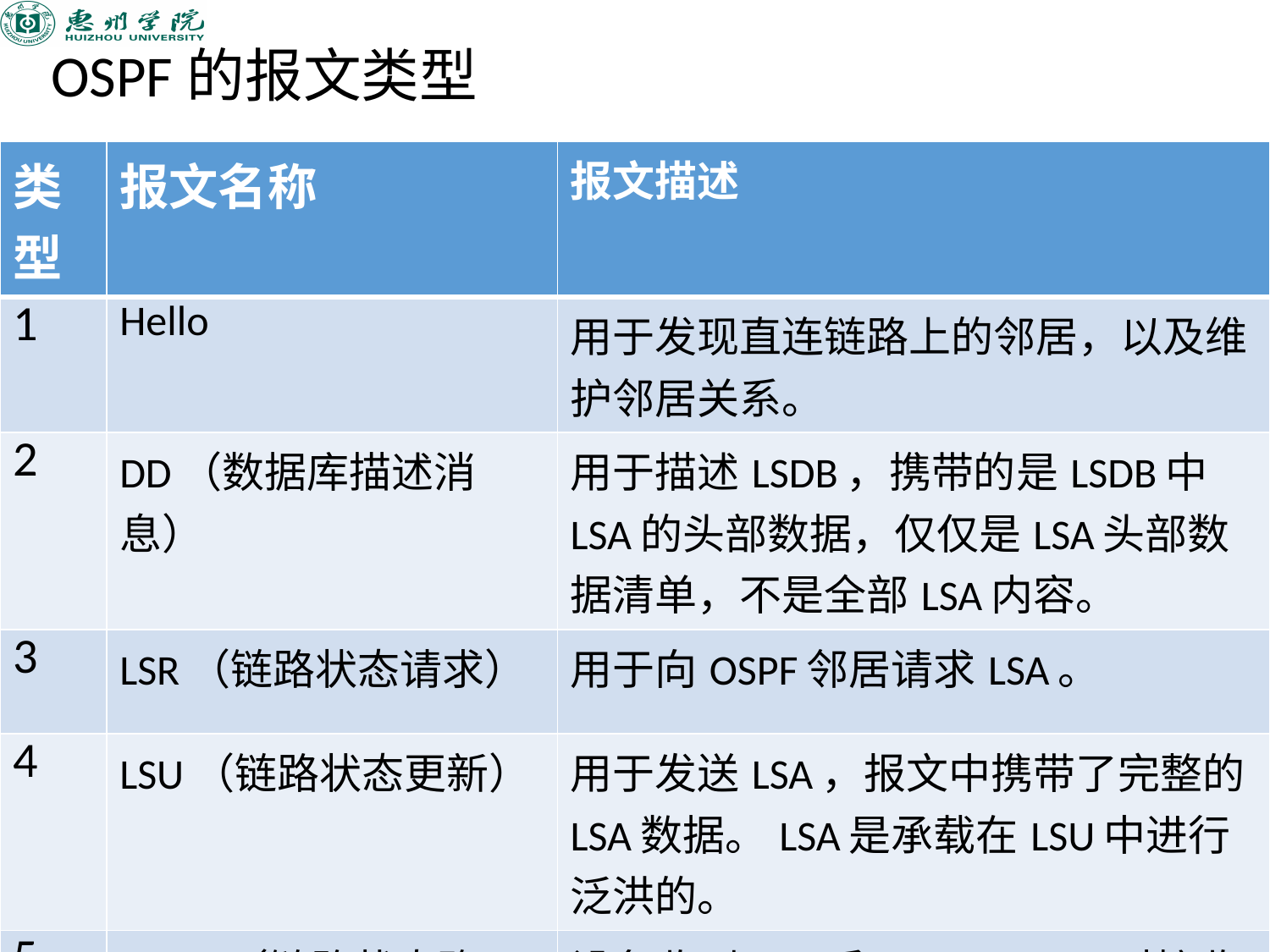

# OSPF的报文类型
| 类型 | 报文名称 | 报文描述 |
| --- | --- | --- |
| 1 | Hello | 用于发现直连链路上的邻居，以及维护邻居关系。 |
| 2 | DD（数据库描述消息） | 用于描述LSDB，携带的是LSDB中LSA的头部数据，仅仅是LSA头部数据清单，不是全部LSA内容。 |
| 3 | LSR（链路状态请求） | 用于向OSPF邻居请求LSA。 |
| 4 | LSU（链路状态更新） | 用于发送LSA，报文中携带了完整的LSA数据。LSA是承载在LSU中进行泛洪的。 |
| 5 | LSAck（链路状态确认） | 设备收到LSU后，LSAck用于对接收的LSA进行确认。 |